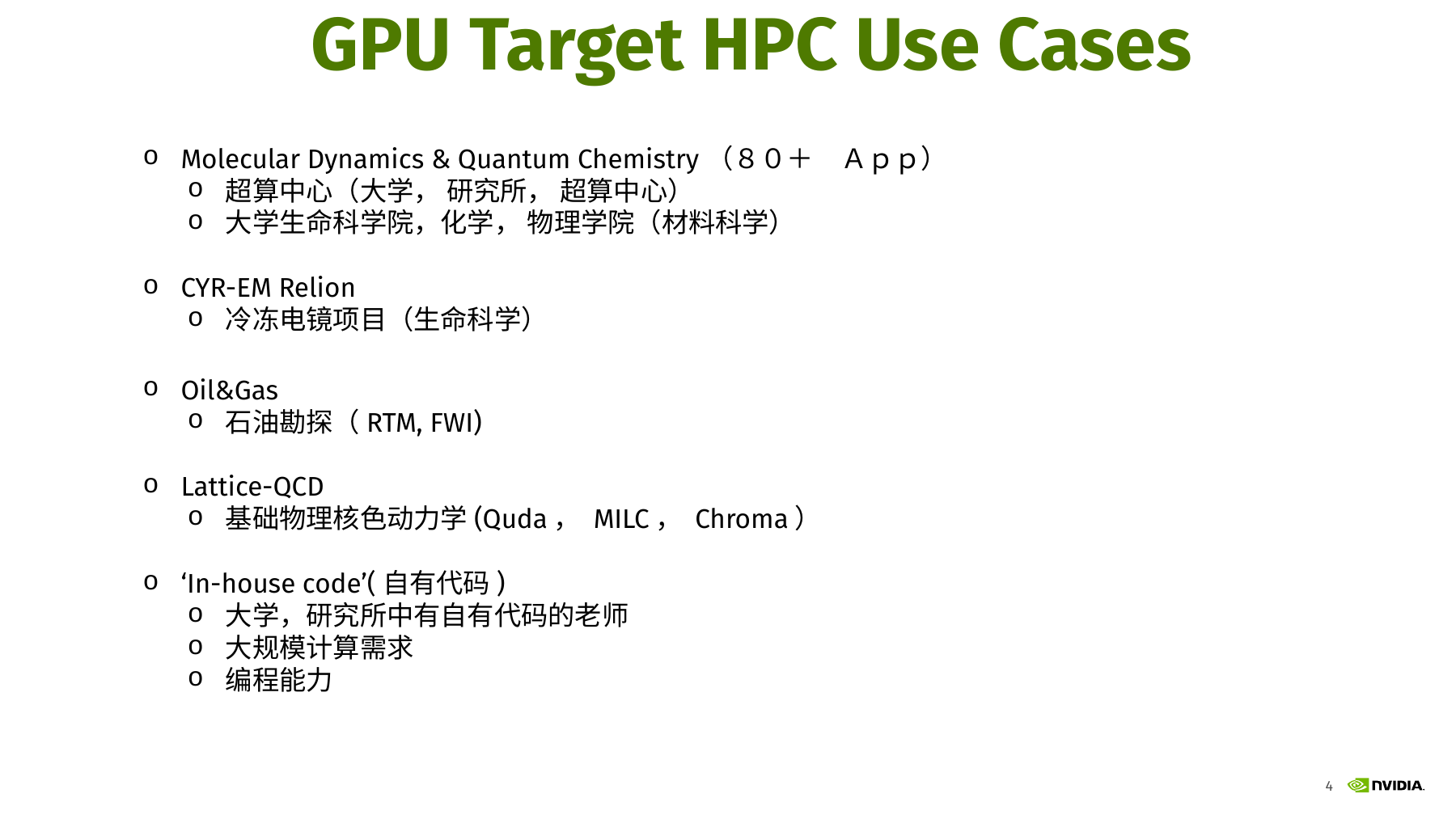

GPU Target HPC Use Cases
Molecular Dynamics & Quantum Chemistry（８０＋　Ａｐｐ）
超算中心（大学， 研究所， 超算中心）
大学生命科学院，化学， 物理学院（材料科学）

CYR-EM Relion
冷冻电镜项目（生命科学）

Oil&Gas
石油勘探（RTM, FWI)

Lattice-QCD
基础物理核色动力学(Quda， MILC， Chroma）

‘In-house code’(自有代码)
大学，研究所中有自有代码的老师
大规模计算需求
编程能力